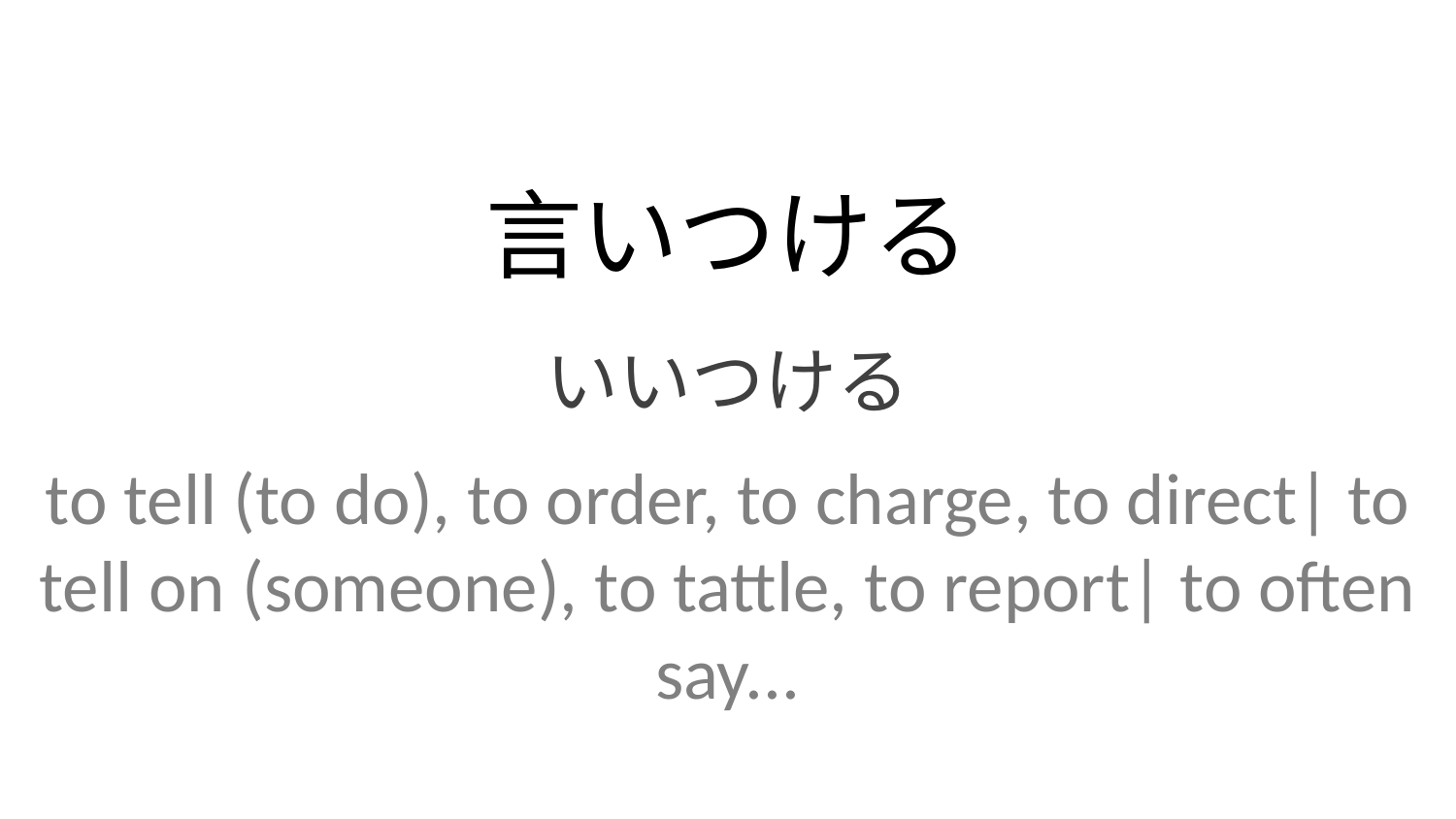

言いつける

いいつける
to tell (to do), to order, to charge, to direct| to tell on (someone), to tattle, to report| to often say...